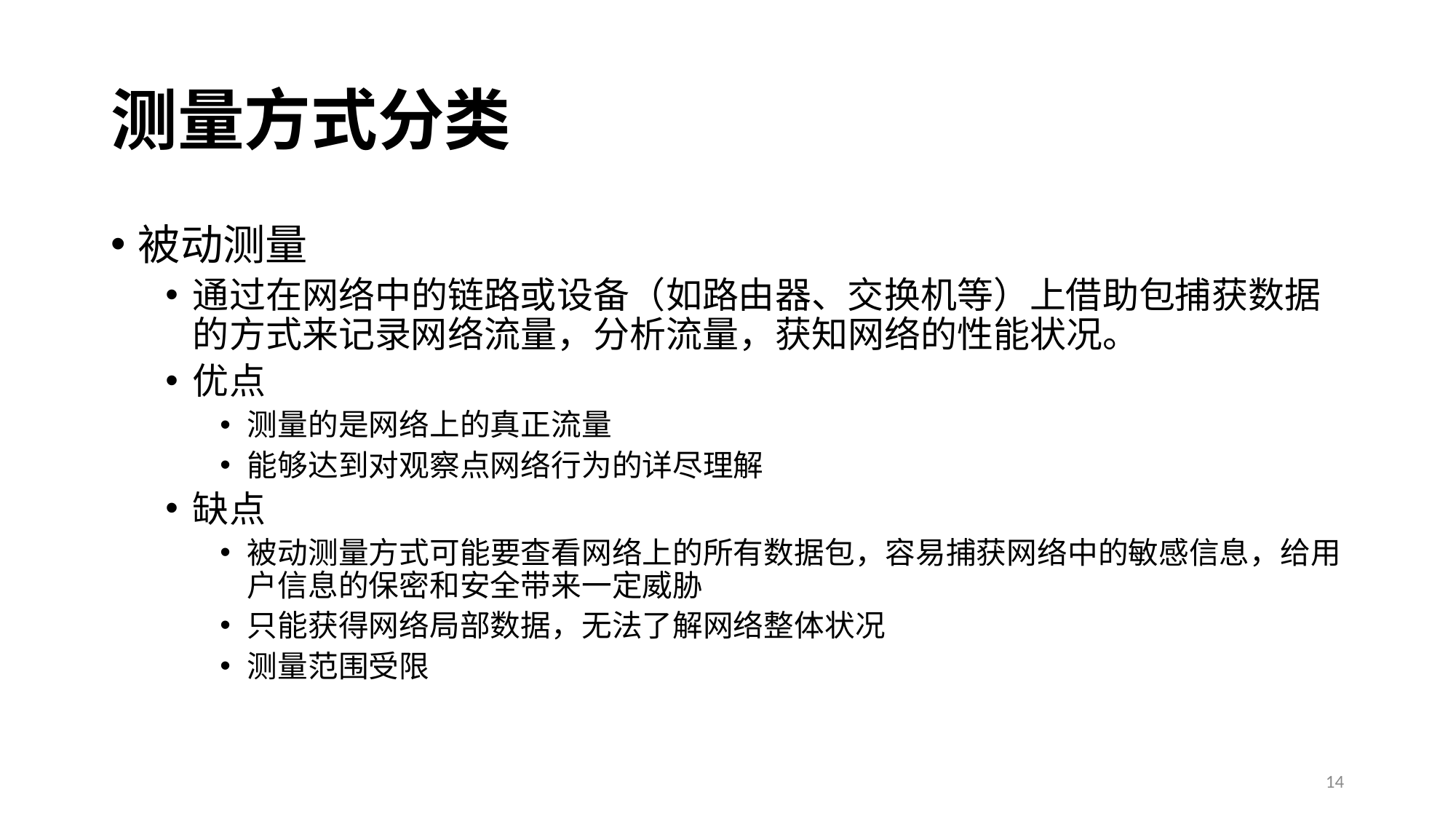

# 测量方式分类
被动测量
通过在网络中的链路或设备（如路由器、交换机等）上借助包捕获数据的方式来记录网络流量，分析流量，获知网络的性能状况。
优点
测量的是网络上的真正流量
能够达到对观察点网络行为的详尽理解
缺点
被动测量方式可能要查看网络上的所有数据包，容易捕获网络中的敏感信息，给用户信息的保密和安全带来一定威胁
只能获得网络局部数据，无法了解网络整体状况
测量范围受限

14